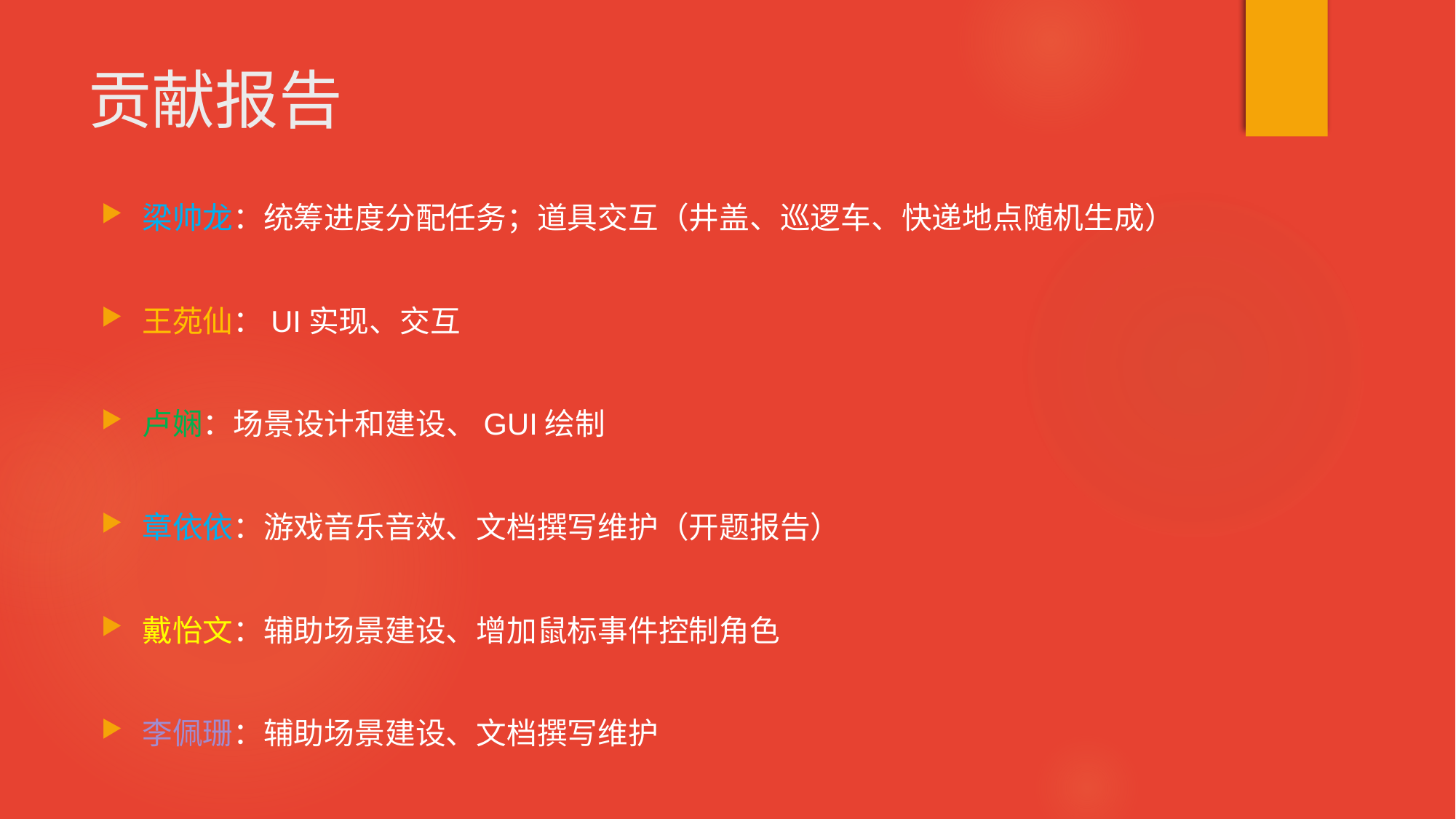

# 贡献报告
梁帅龙：统筹进度分配任务；道具交互（井盖、巡逻车、快递地点随机生成）

王苑仙：UI实现、交互

卢娴：场景设计和建设、GUI绘制

章依依：游戏音乐音效、文档撰写维护（开题报告）

戴怡文：辅助场景建设、增加鼠标事件控制角色

李佩珊：辅助场景建设、文档撰写维护